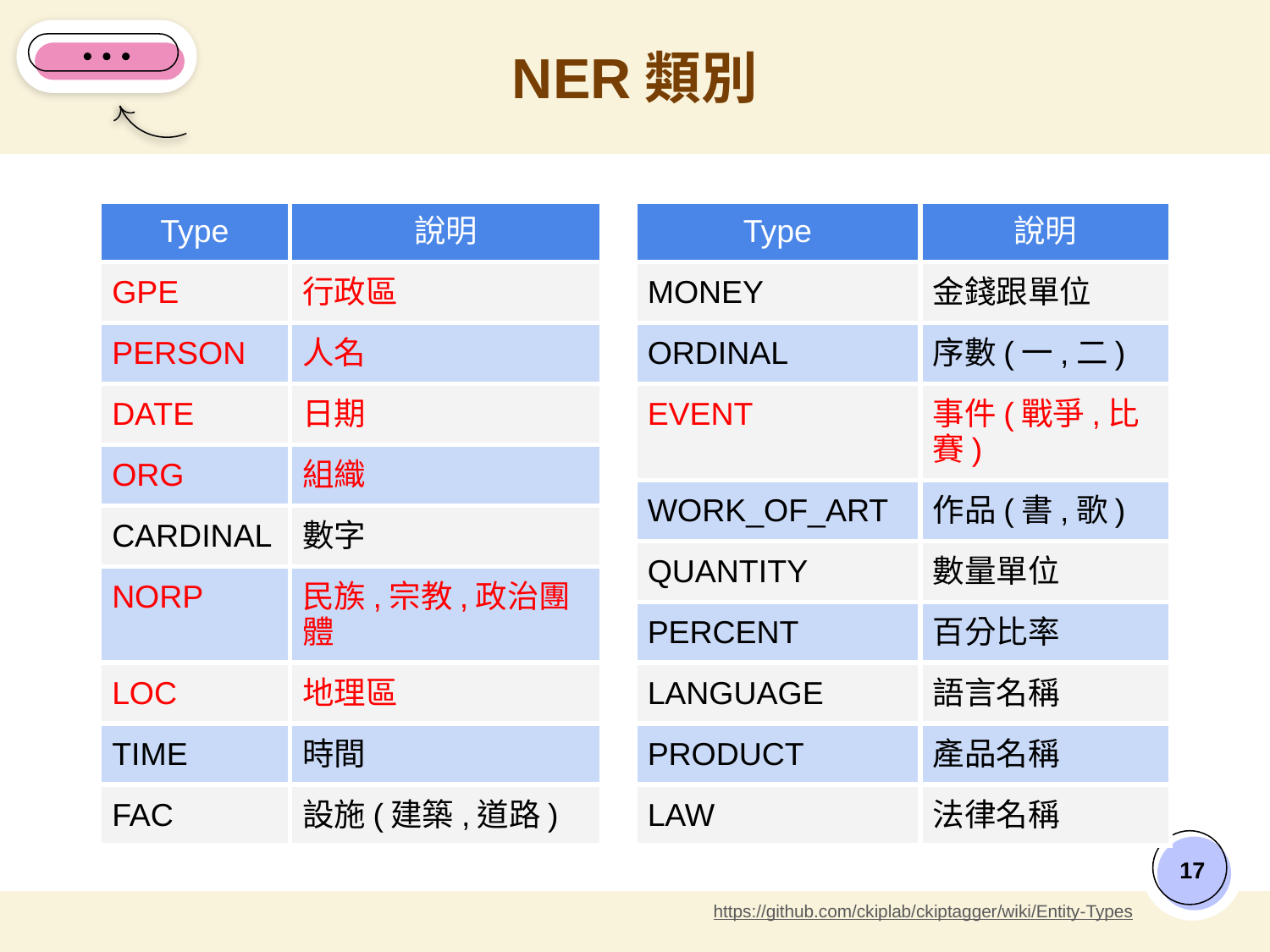

# NER類別

| Type | 說明 |
| --- | --- |
| GPE | 行政區 |
| PERSON | 人名 |
| DATE | 日期 |
| ORG | 組織 |
| CARDINAL | 數字 |
| NORP | 民族,宗教,政治團體 |
| LOC | 地理區 |
| TIME | 時間 |
| FAC | 設施(建築,道路) |
| Type | 說明 |
| --- | --- |
| MONEY | 金錢跟單位 |
| ORDINAL | 序數(一,二) |
| EVENT | 事件(戰爭,比賽) |
| WORK\_OF\_ART | 作品(書,歌) |
| QUANTITY | 數量單位 |
| PERCENT | 百分比率 |
| LANGUAGE | 語言名稱 |
| PRODUCT | 產品名稱 |
| LAW | 法律名稱 |
17

https://github.com/ckiplab/ckiptagger/wiki/Entity-Types